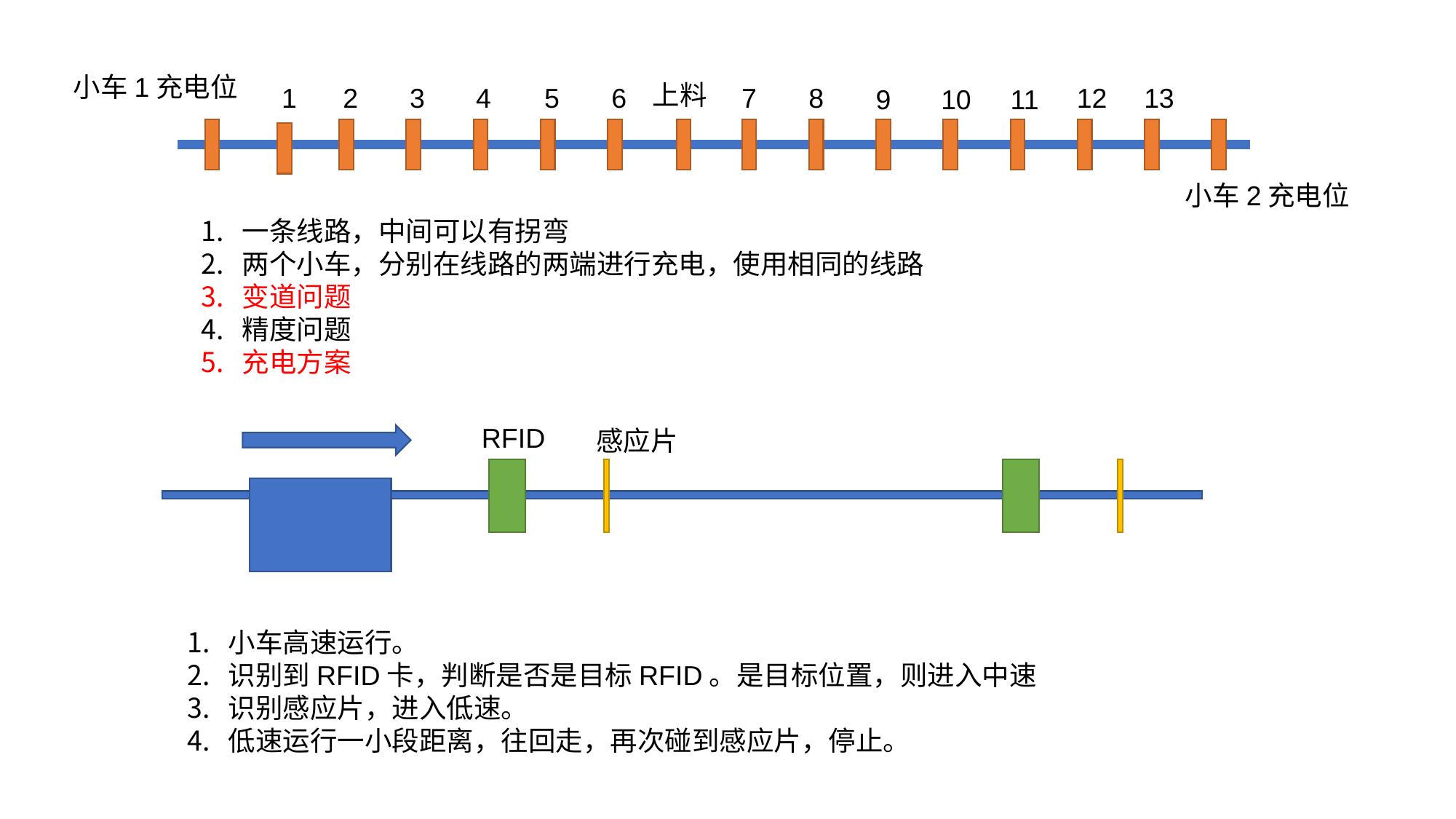

小车1充电位
上料
1
2
3
4
5
6
7
8
12
13
9
10
11

小车2充电位
一条线路，中间可以有拐弯
两个小车，分别在线路的两端进行充电，使用相同的线路
变道问题
精度问题
充电方案
RFID
感应片

小车高速运行。
识别到RFID卡，判断是否是目标RFID。是目标位置，则进入中速
识别感应片，进入低速。
低速运行一小段距离，往回走，再次碰到感应片，停止。